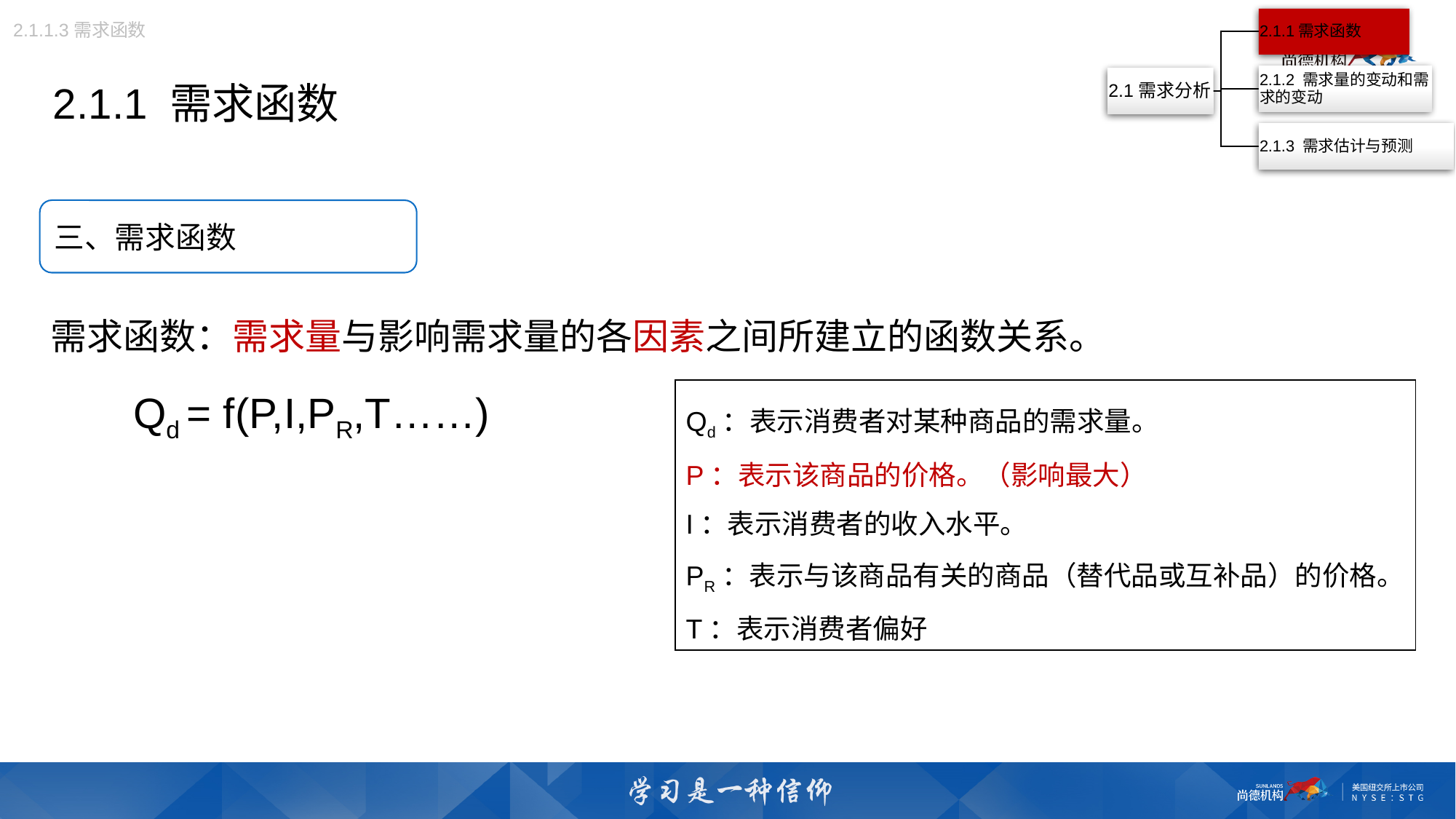

2.1需求分析
2.1.1需求函数
2.1.2 需求量的变动和需求的变动
2.1.3 需求估计与预测
2.1.1.3需求函数
2.1.1 需求函数
三、需求函数
需求函数：需求量与影响需求量的各因素之间所建立的函数关系。
       Qd = f(P,I,PR,T……)
Qd：表示消费者对某种商品的需求量。
P：表示该商品的价格。（影响最大）
I：表示消费者的收入水平。
PR：表示与该商品有关的商品（替代品或互补品）的价格。
T：表示消费者偏好